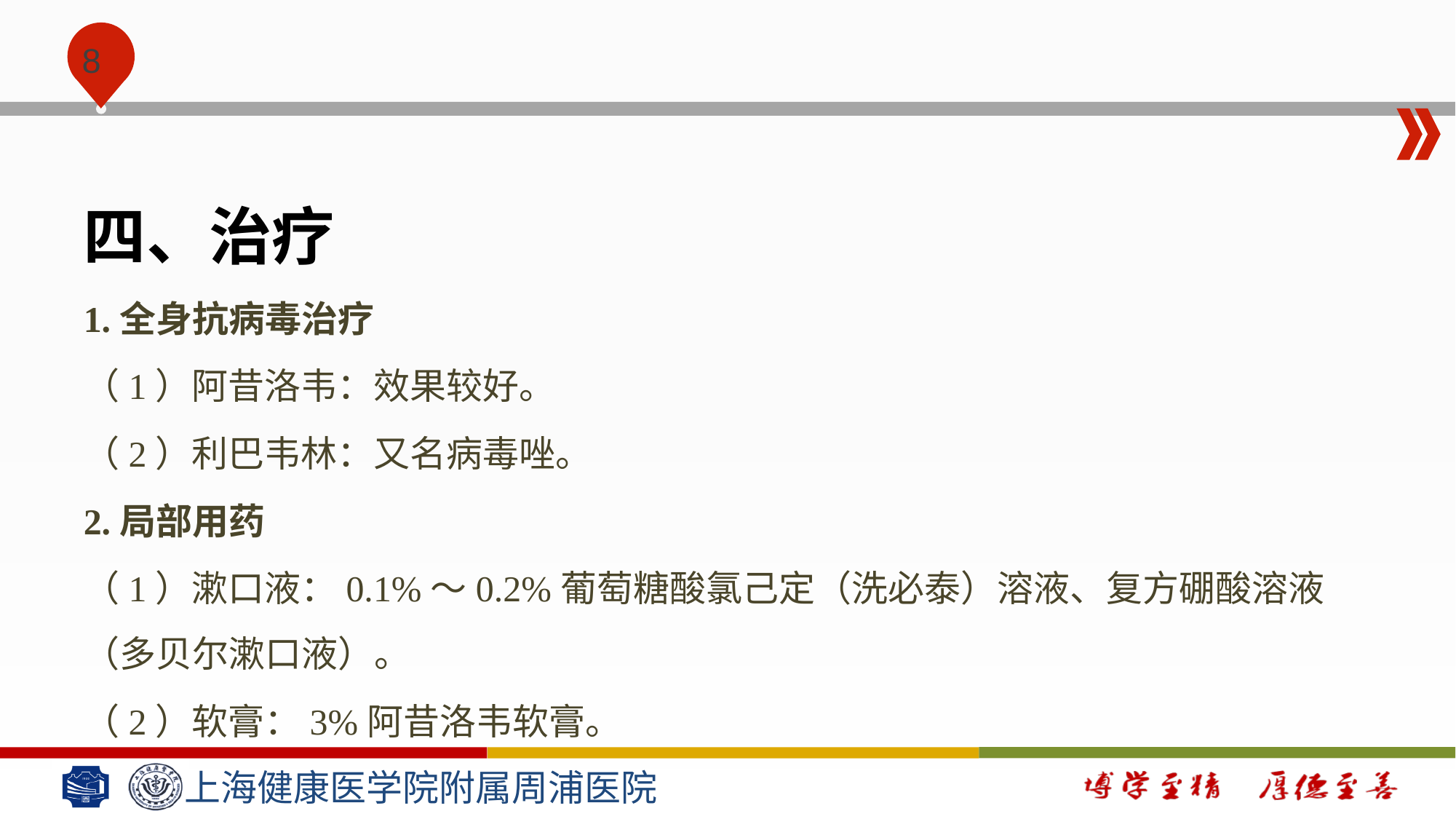

#
四、治疗
1.全身抗病毒治疗
（1）阿昔洛韦：效果较好。
（2）利巴韦林：又名病毒唑。
2.局部用药
（1）漱口液：0.1%～0.2%葡萄糖酸氯己定（洗必泰）溶液、复方硼酸溶液（多贝尔漱口液）。
（2）软膏：3%阿昔洛韦软膏。